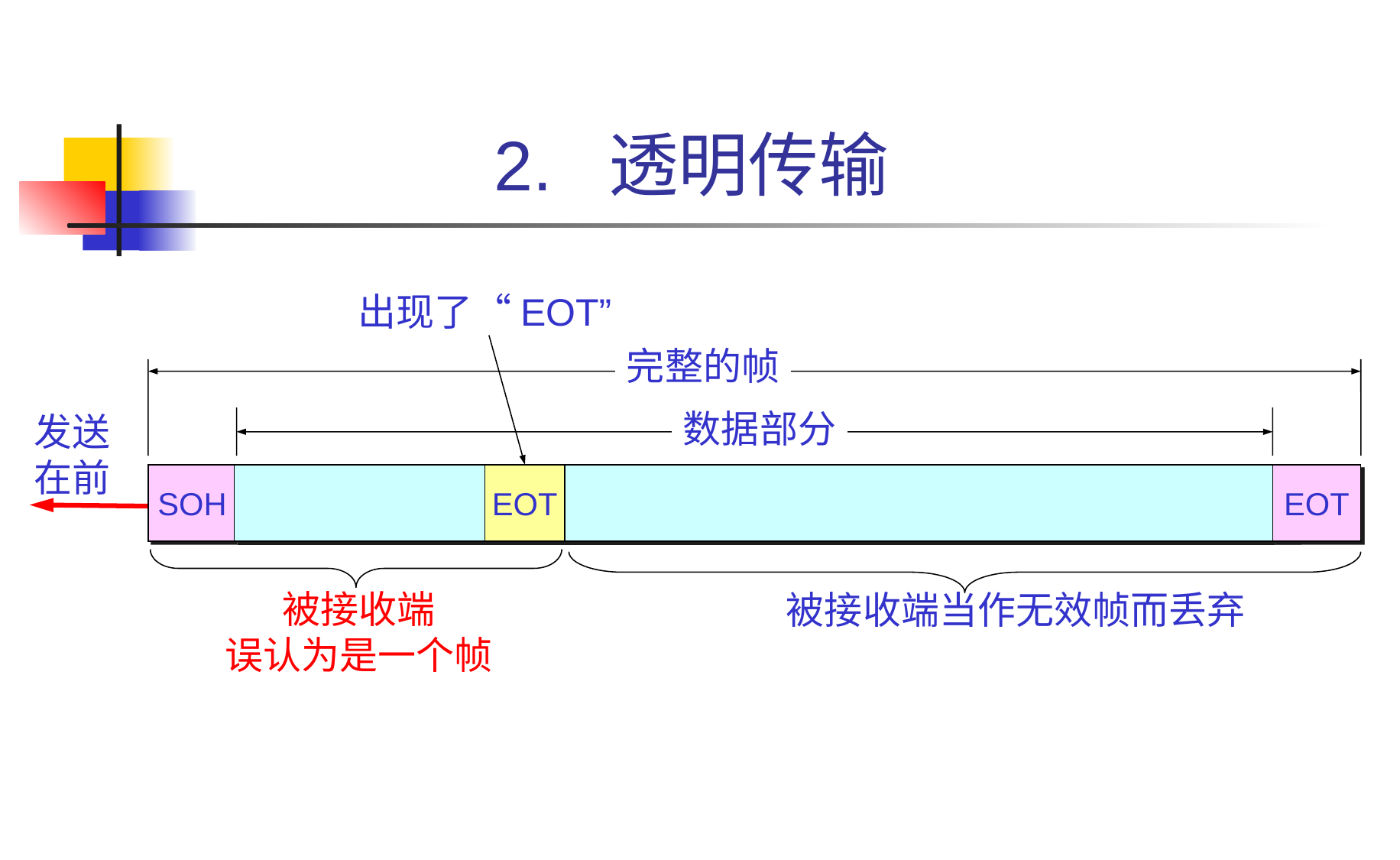

# 2.  透明传输

出现了“EOT”

完整的帧

数据部分
发送
在前

SOH

EOT
EOT
被接收端
误认为是一个帧
被接收端当作无效帧而丢弃